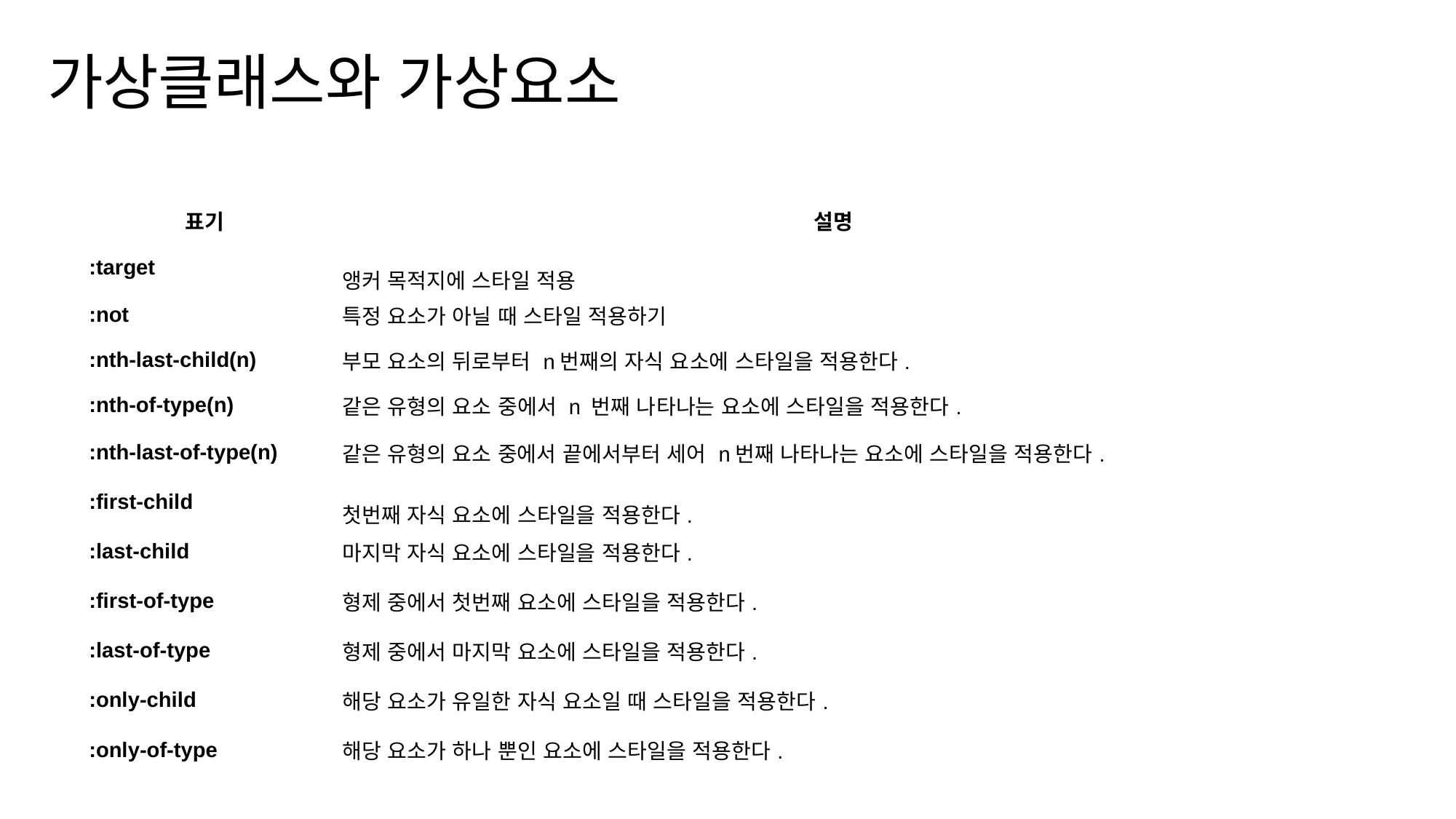

가상클래스와 가상요소
| 표기 | 설명 |
| --- | --- |
| :target | 앵커 목적지에 스타일 적용 |
| :not | 특정 요소가 아닐 때 스타일 적용하기 |
| :nth-last-child(n) | 부모 요소의 뒤로부터 n번째의 자식 요소에 스타일을 적용한다. |
| :nth-of-type(n) | 같은 유형의 요소 중에서 n 번째 나타나는 요소에 스타일을 적용한다. |
| :nth-last-of-type(n) | 같은 유형의 요소 중에서 끝에서부터 세어 n번째 나타나는 요소에 스타일을 적용한다. |
| :first-child | 첫번째 자식 요소에 스타일을 적용한다. |
| :last-child | 마지막 자식 요소에 스타일을 적용한다. |
| :first-of-type | 형제 중에서 첫번째 요소에 스타일을 적용한다. |
| :last-of-type | 형제 중에서 마지막 요소에 스타일을 적용한다. |
| :only-child | 해당 요소가 유일한 자식 요소일 때 스타일을 적용한다. |
| :only-of-type | 해당 요소가 하나 뿐인 요소에 스타일을 적용한다. |